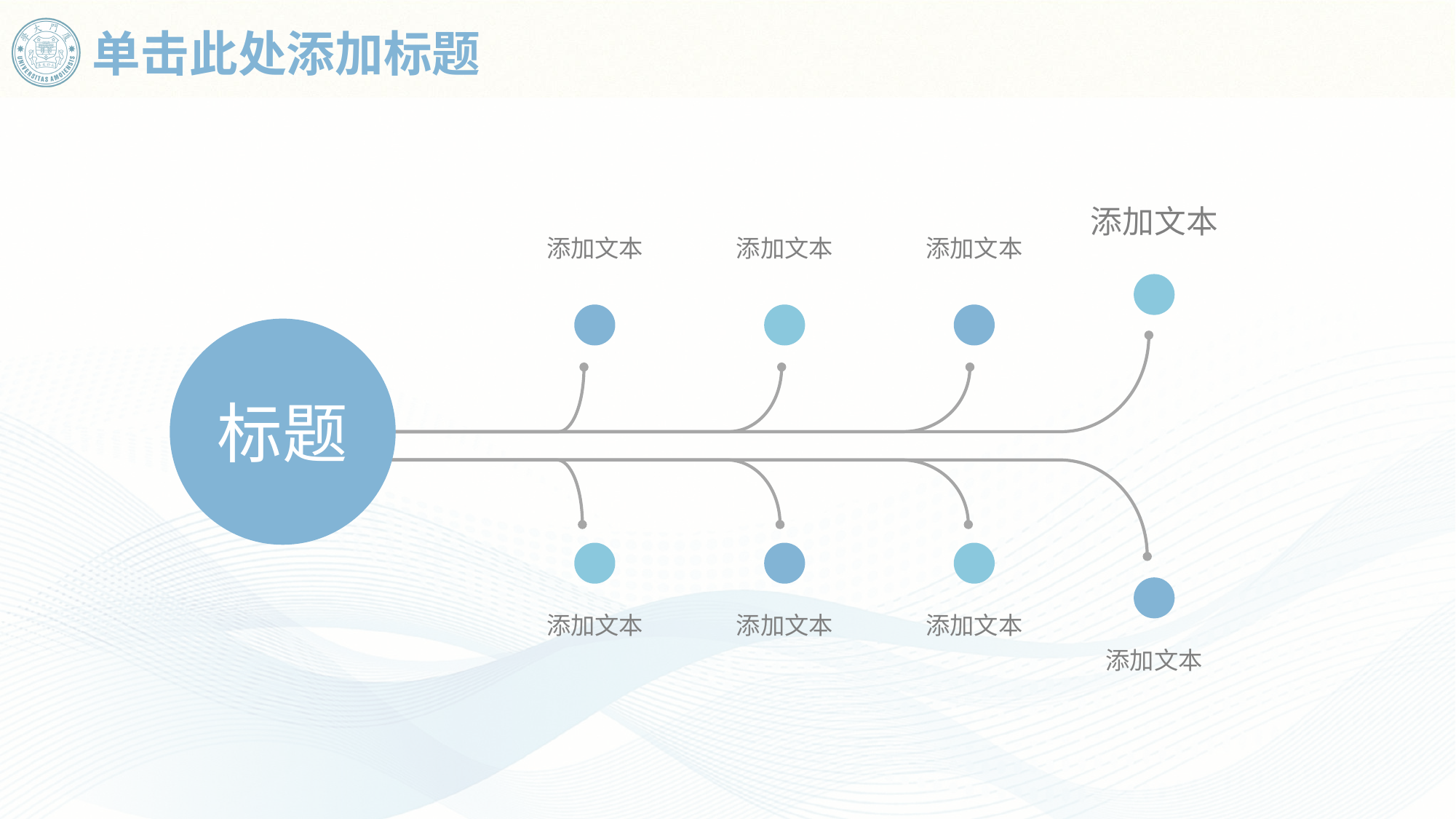

# 单击此处添加标题
添加文本

添加文本

添加文本

添加文本

标题

添加文本

添加文本

添加文本

添加文本